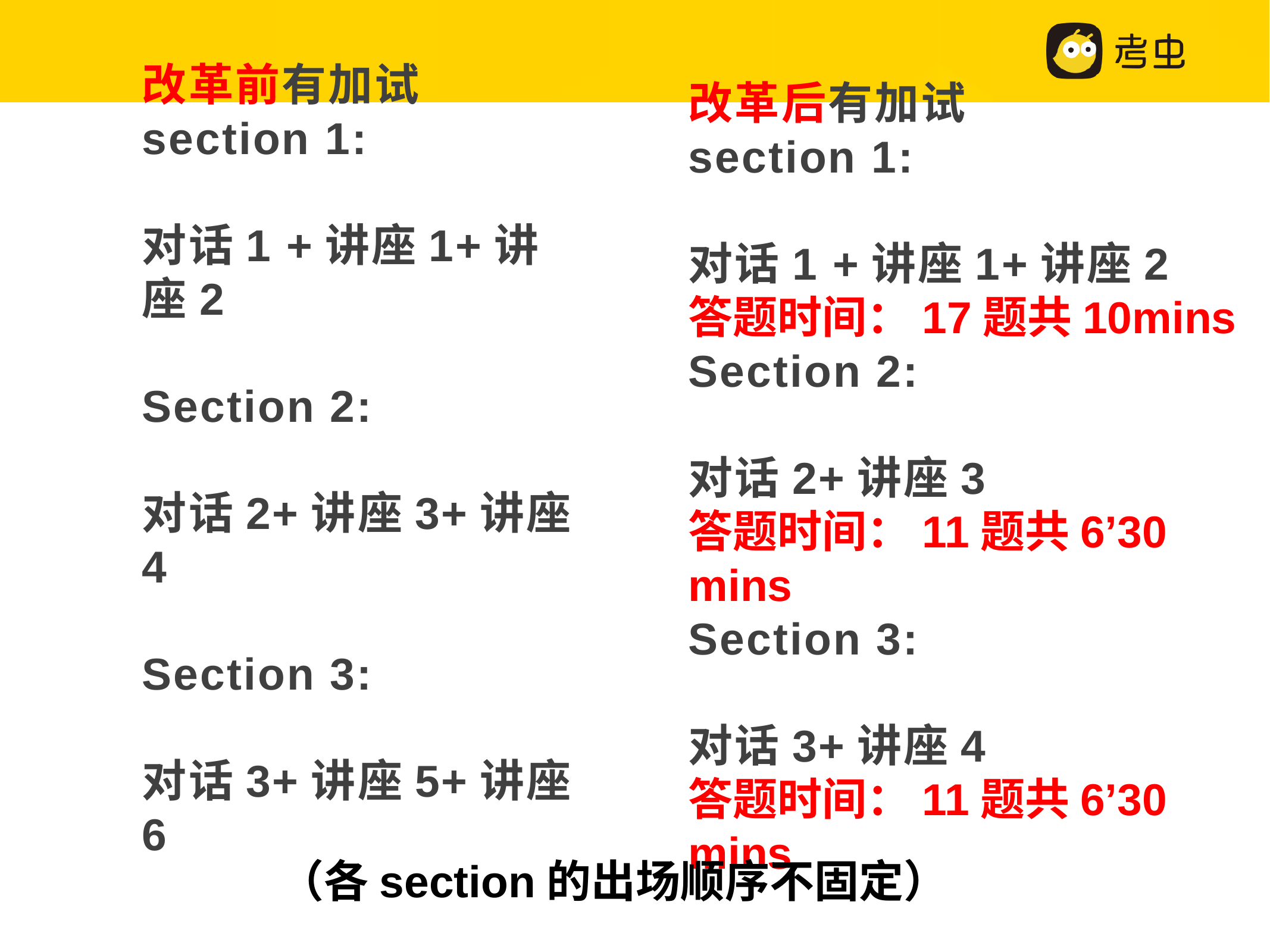

改革后有加试
section 1:

对话1 +讲座1+讲座2
答题时间：17题共10mins
Section 2:

对话2+讲座3
答题时间：11题共6’30 mins
Section 3:

对话3+讲座4
答题时间：11题共6’30 mins
改革前有加试
section 1:

对话1 +讲座1+讲座2

Section 2:

对话2+讲座3+讲座4

Section 3:

对话3+讲座5+讲座6
（各section的出场顺序不固定）